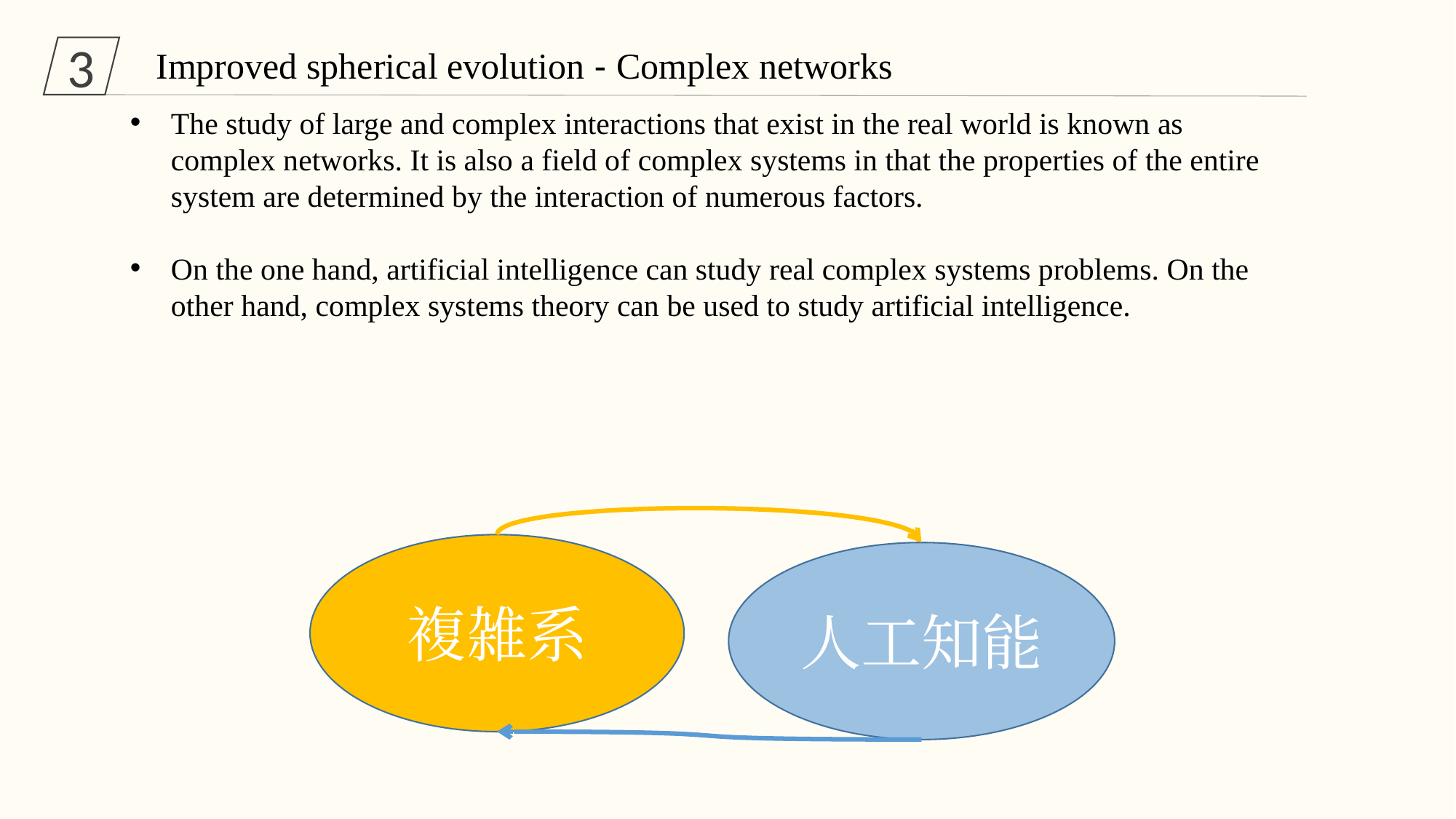

3
Improved spherical evolution - Complex networks
The study of large and complex interactions that exist in the real world is known as complex networks. It is also a field of complex systems in that the properties of the entire system are determined by the interaction of numerous factors.

On the one hand, artificial intelligence can study real complex systems problems. On the other hand, complex systems theory can be used to study artificial intelligence.
複雑系
人工知能
36